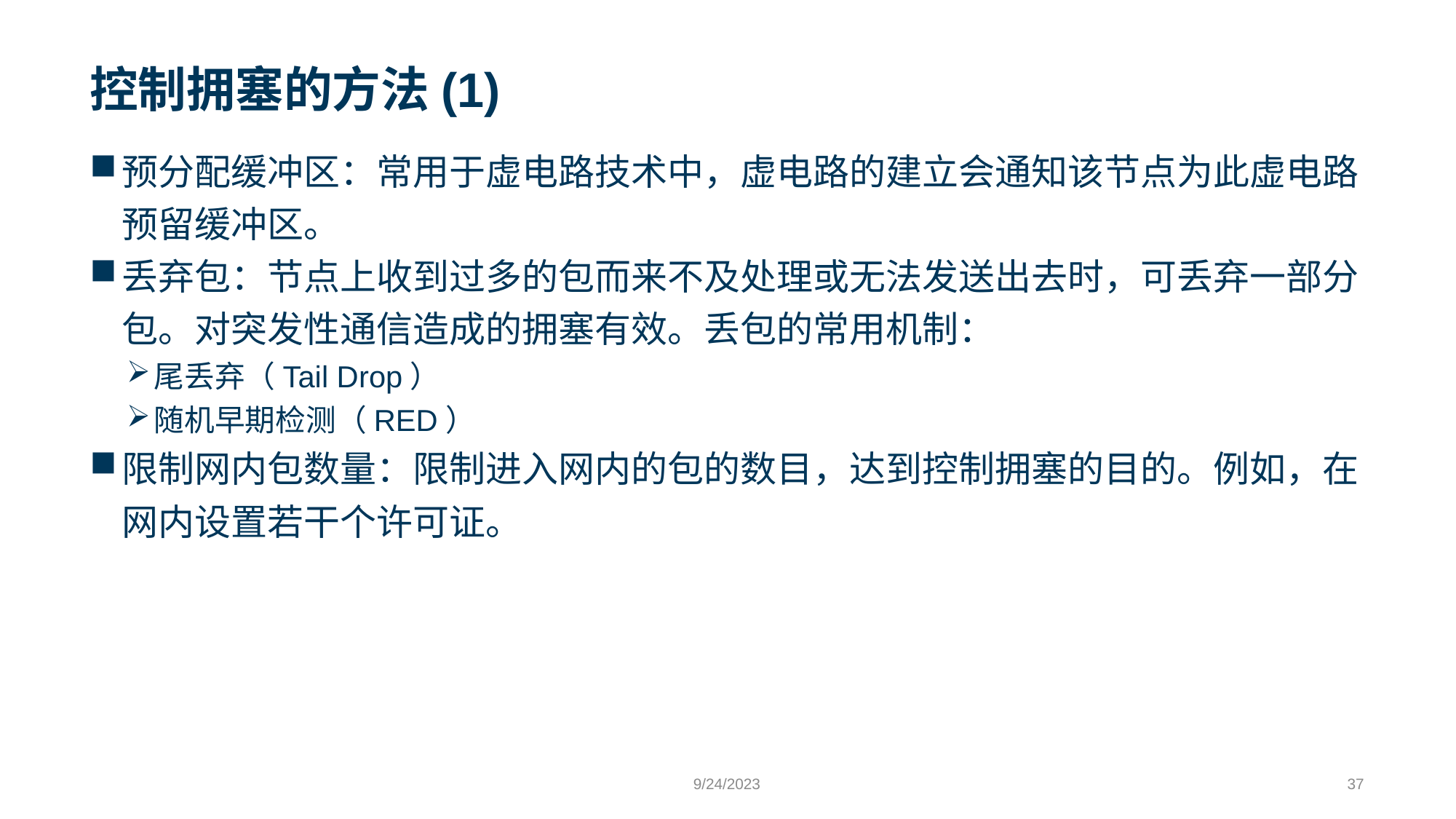

# 控制拥塞的方法(1)
预分配缓冲区：常用于虚电路技术中，虚电路的建立会通知该节点为此虚电路预留缓冲区。
丢弃包：节点上收到过多的包而来不及处理或无法发送出去时，可丢弃一部分包。对突发性通信造成的拥塞有效。丢包的常用机制：
尾丢弃（Tail Drop）
随机早期检测（RED）
限制网内包数量：限制进入网内的包的数目，达到控制拥塞的目的。例如，在网内设置若干个许可证。

9/24/2023
37